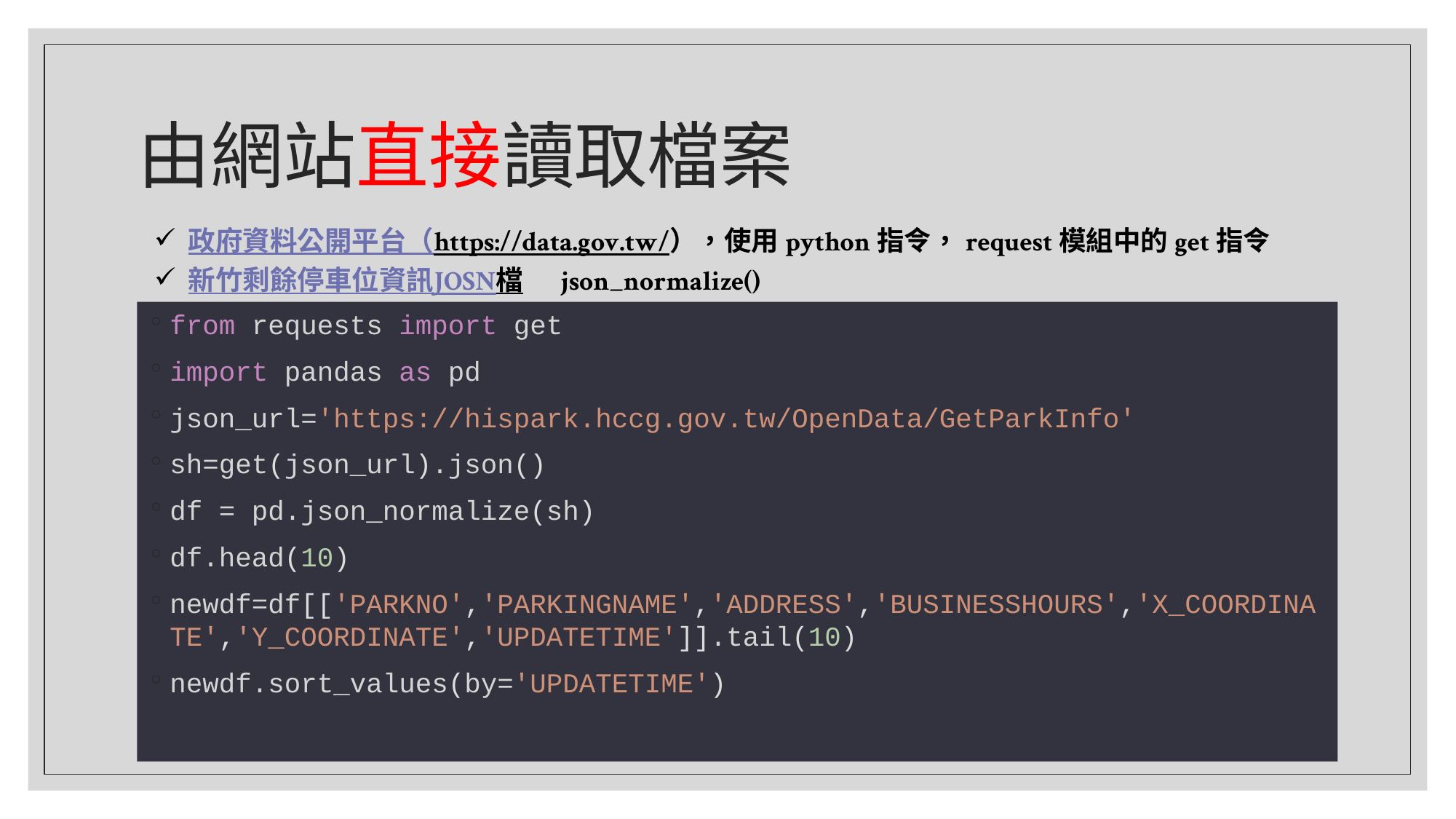

# 由網站直接讀取檔案
政府資料公開平台（https://data.gov.tw/），使用python指令，request模組中的get指令
新竹剩餘停車位資訊JOSN檔     json_normalize()
from requests import get
import pandas as pd
json_url='https://hispark.hccg.gov.tw/OpenData/GetParkInfo'
sh=get(json_url).json()
df = pd.json_normalize(sh)
df.head(10)
newdf=df[['PARKNO','PARKINGNAME','ADDRESS','BUSINESSHOURS','X_COORDINATE','Y_COORDINATE','UPDATETIME']].tail(10)
newdf.sort_values(by='UPDATETIME')